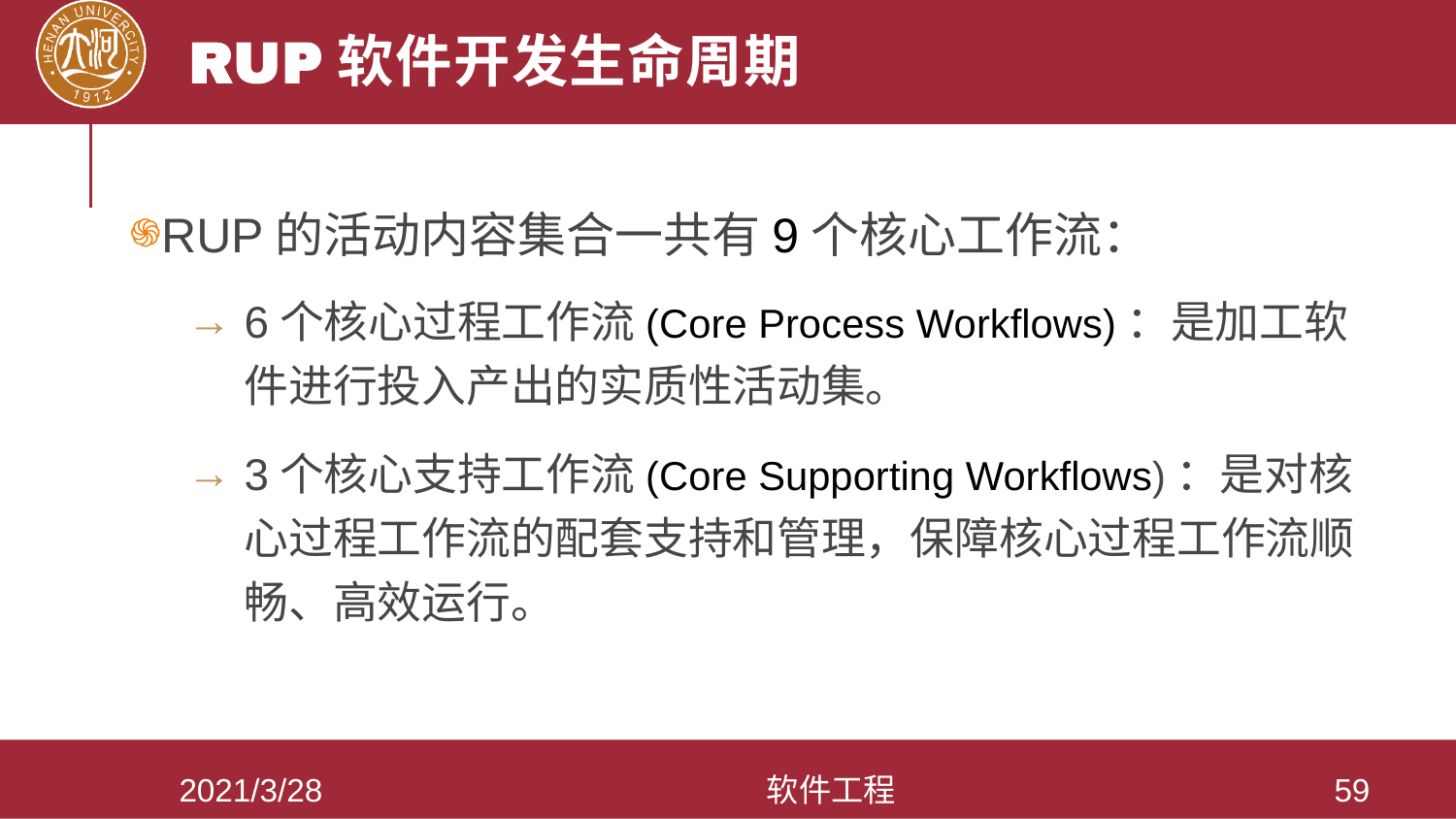

# RUP软件开发生命周期
RUP的活动内容集合一共有9个核心工作流：
6个核心过程工作流(Core Process Workflows)：是加工软件进行投入产出的实质性活动集。
3个核心支持工作流(Core Supporting Workflows)：是对核心过程工作流的配套支持和管理，保障核心过程工作流顺畅、高效运行。
2021/3/28
软件工程
59